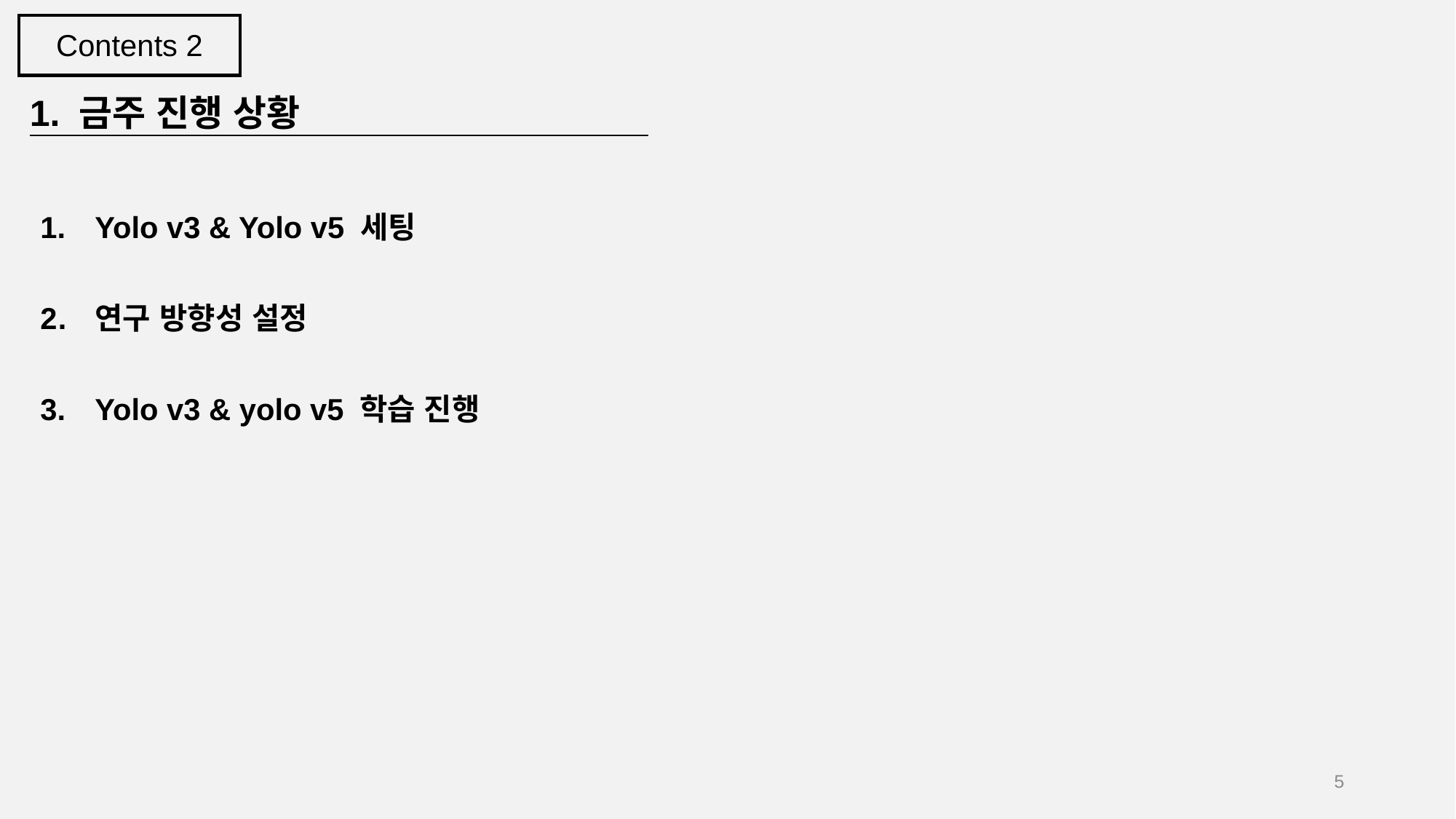

Contents 2
1. 금주 진행 상황
Yolo v3 & Yolo v5 세팅
연구 방향성 설정
Yolo v3 & yolo v5 학습 진행
5